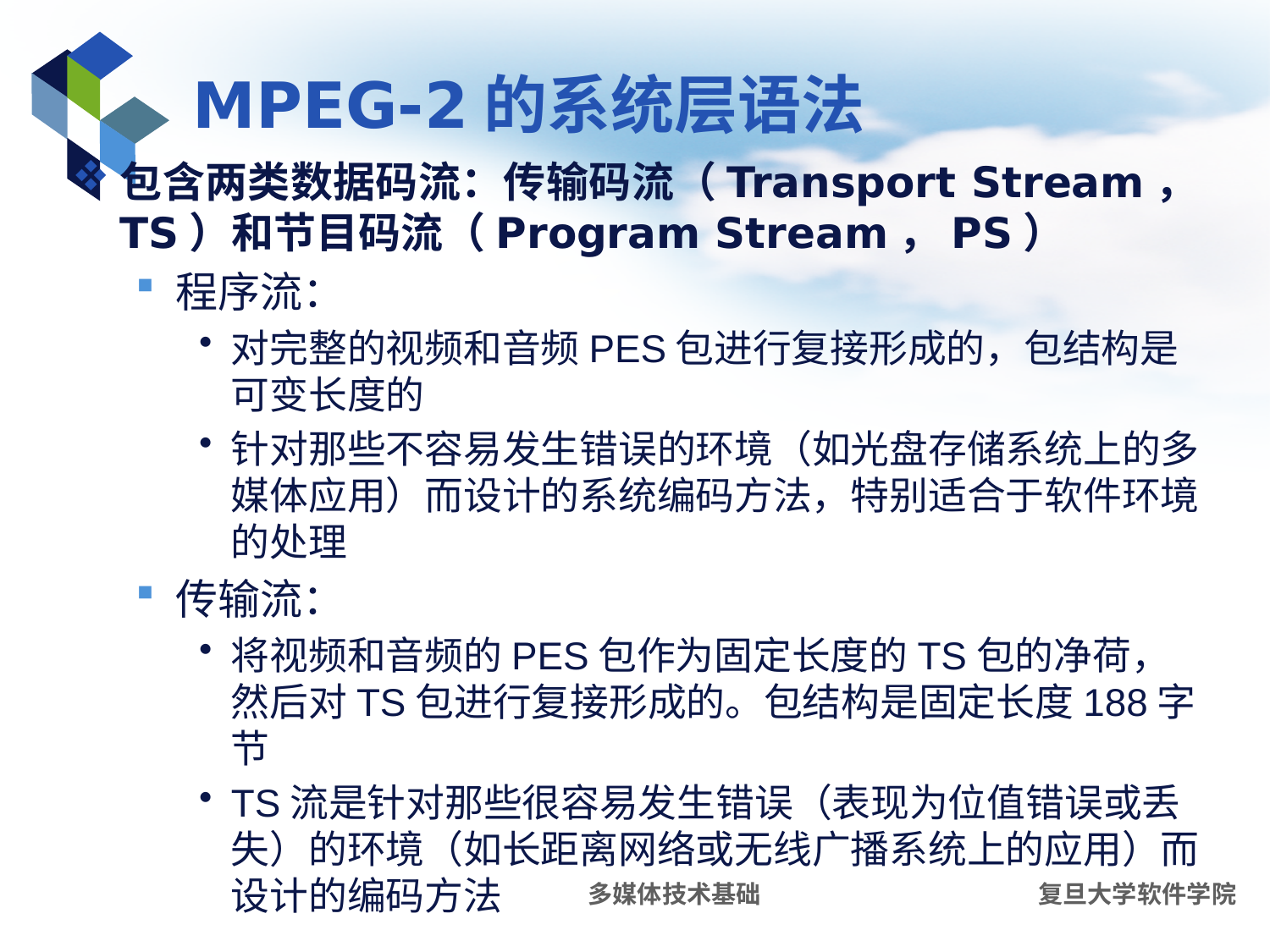

# MPEG-2的系统层语法
包含两类数据码流：传输码流（Transport Stream，TS）和节目码流（Program Stream，PS）
程序流：
对完整的视频和音频PES包进行复接形成的，包结构是可变长度的
针对那些不容易发生错误的环境（如光盘存储系统上的多媒体应用）而设计的系统编码方法，特别适合于软件环境的处理
传输流：
将视频和音频的PES包作为固定长度的TS包的净荷，然后对TS包进行复接形成的。包结构是固定长度188字节
TS流是针对那些很容易发生错误（表现为位值错误或丢失）的环境（如长距离网络或无线广播系统上的应用）而设计的编码方法
多媒体技术基础